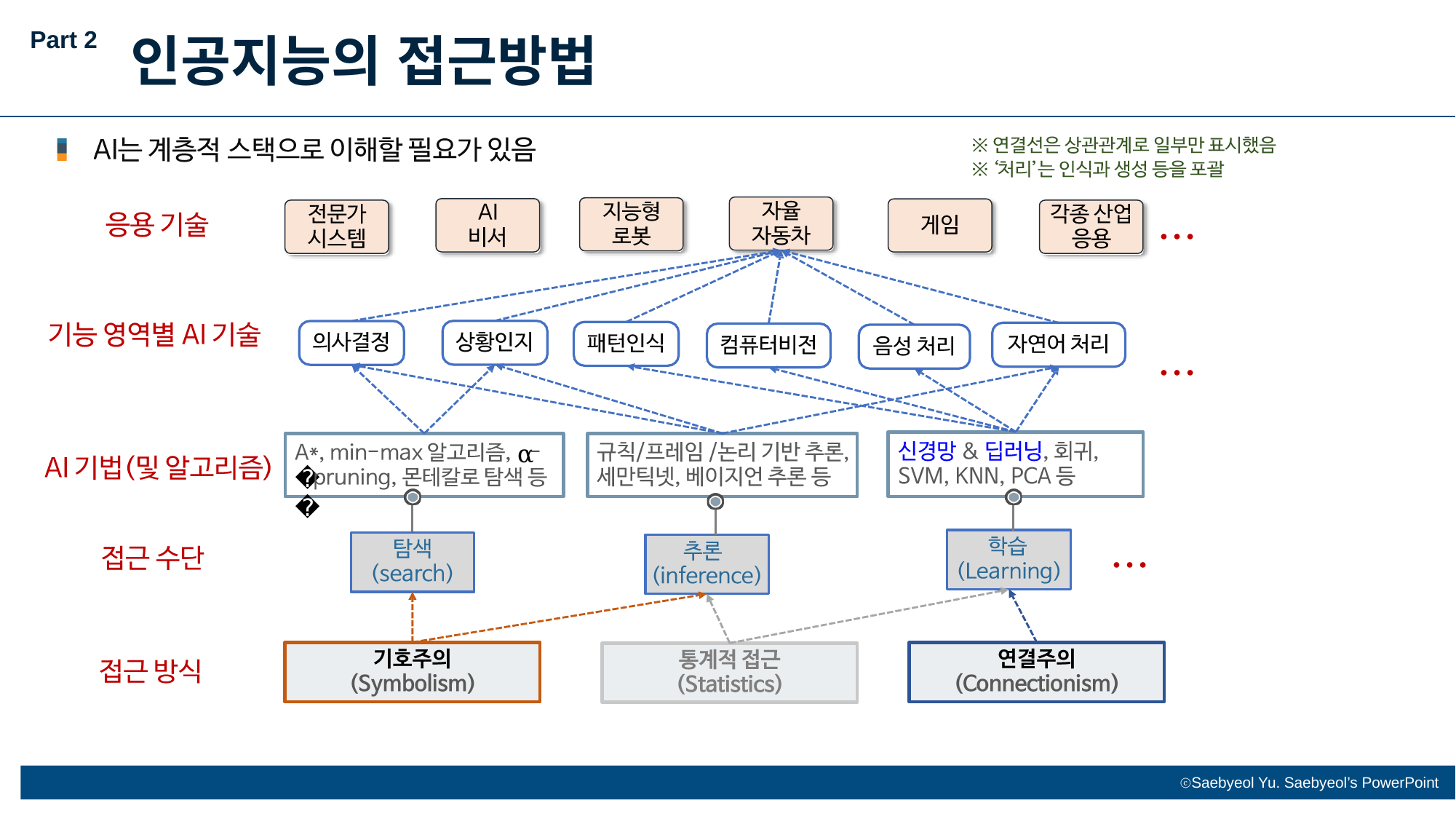

Part 2
인공지능의 접근방법

α

𝛽

⋯

⋯

⋯